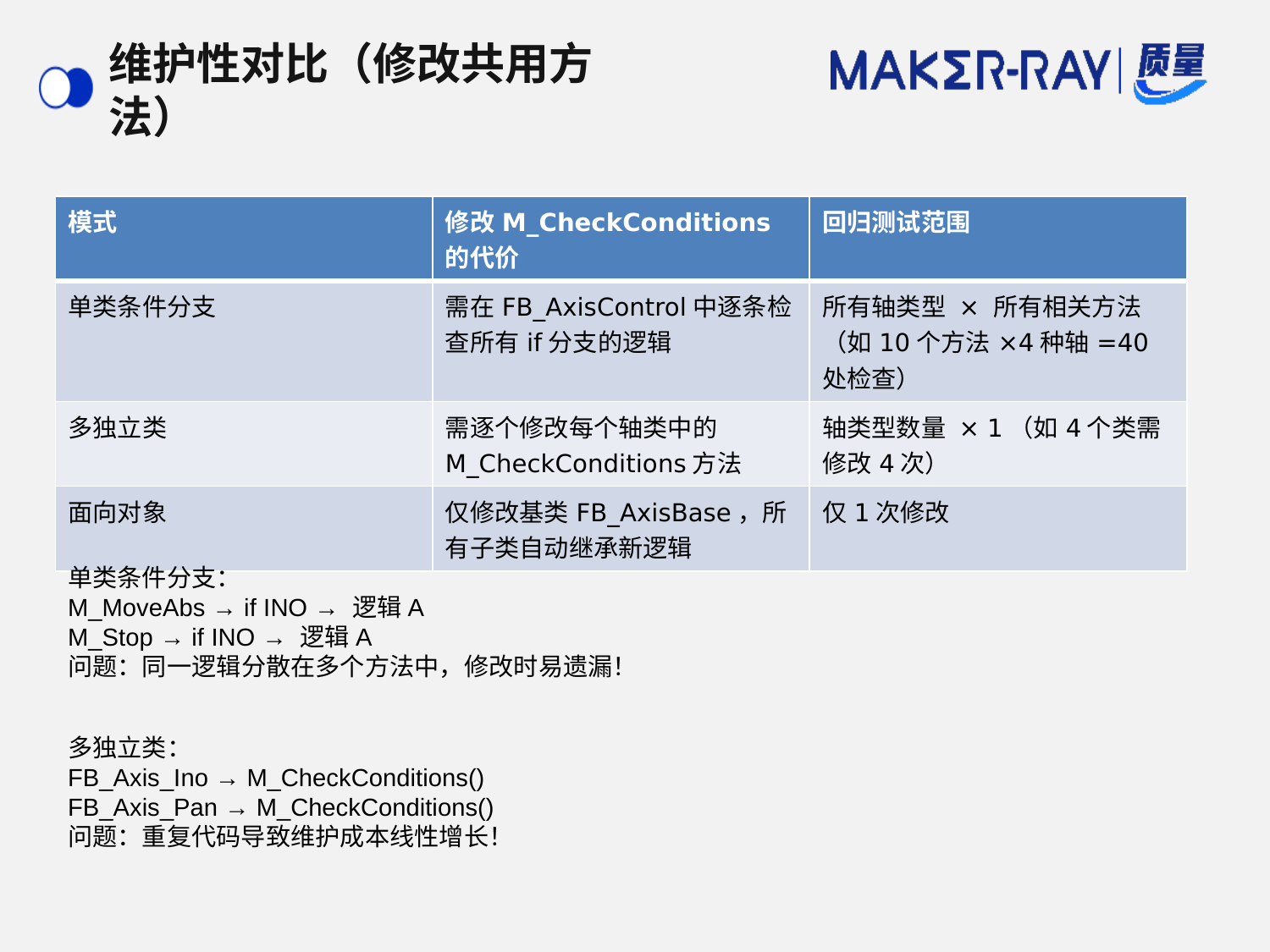

# 维护性对比（修改共用方法）
| 模式 | 修改M\_CheckConditions的代价 | 回归测试范围 |
| --- | --- | --- |
| 单类条件分支 | 需在FB\_AxisControl中逐条检查所有if分支的逻辑 | 所有轴类型 × 所有相关方法（如10个方法×4种轴=40处检查） |
| 多独立类 | 需逐个修改每个轴类中的M\_CheckConditions方法 | 轴类型数量 × 1（如4个类需修改4次） |
| 面向对象 | 仅修改基类FB\_AxisBase，所有子类自动继承新逻辑 | 仅1次修改 |
单类条件分支：
M_MoveAbs → if INO → 逻辑A
M_Stop → if INO → 逻辑A
问题：同一逻辑分散在多个方法中，修改时易遗漏！

多独立类：
FB_Axis_Ino → M_CheckConditions()
FB_Axis_Pan → M_CheckConditions()
问题：重复代码导致维护成本线性增长！